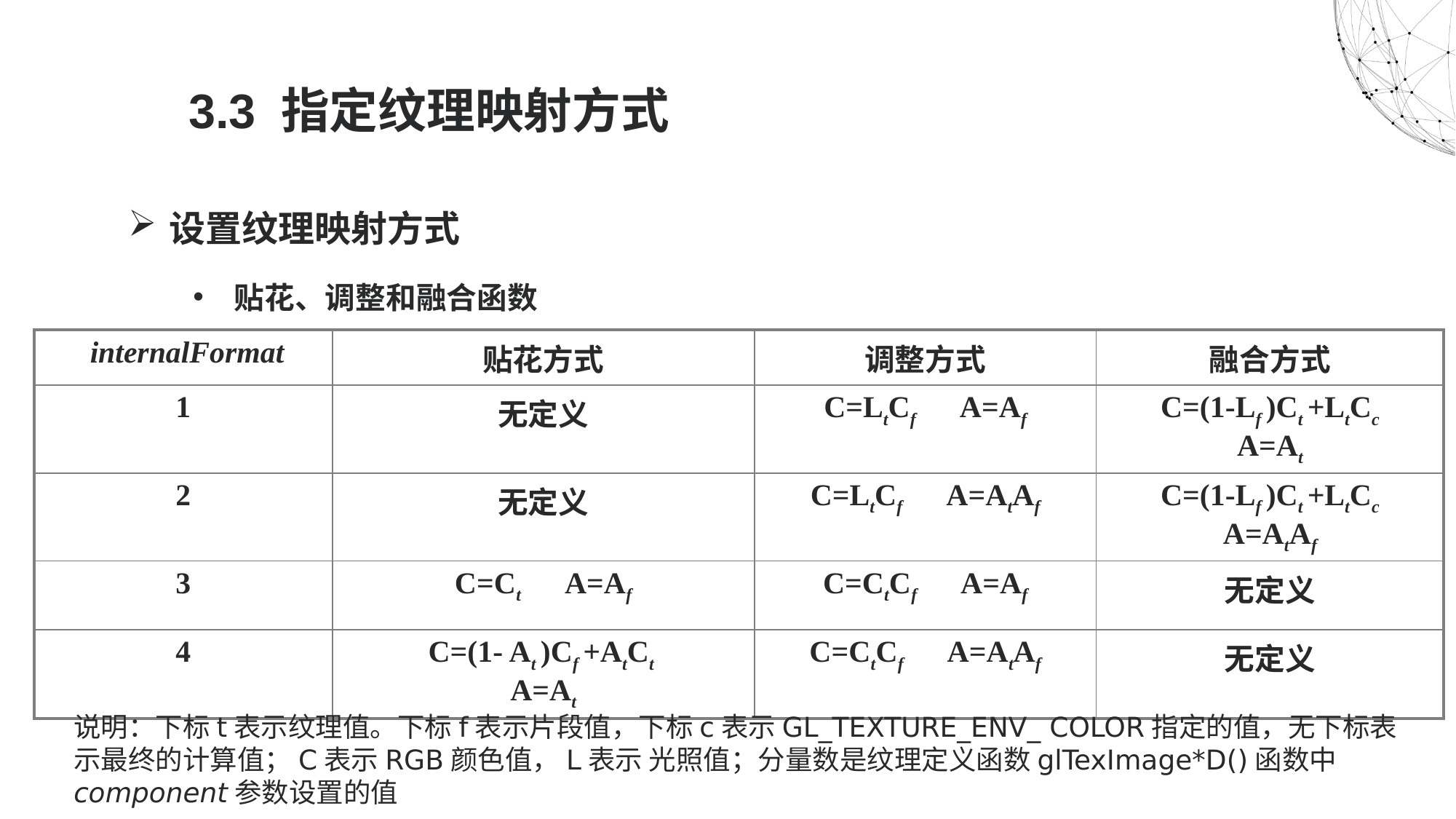

# 3.3 指定纹理映射方式
设置纹理映射方式
贴花、调整和融合函数
| internalFormat | 贴花方式 | 调整方式 | 融合方式 |
| --- | --- | --- | --- |
| 1 | 无定义 | C=LtCf A=Af | C=(1-Lf )Ct +LtCc A=At |
| 2 | 无定义 | C=LtCf A=AtAf | C=(1-Lf )Ct +LtCc A=AtAf |
| 3 | C=Ct A=Af | C=CtCf A=Af | 无定义 |
| 4 | C=(1- At )Cf +AtCt A=At | C=CtCf A=AtAf | 无定义 |

说明：下标t表示纹理值。下标f表示片段值，下标c表示GL_TEXTURE_ENV_ COLOR指定的值，无下标表示最终的计算值；C表示RGB颜色值，L表示 光照值；分量数是纹理定义函数glTexImage*D()函数中component参数设置的值